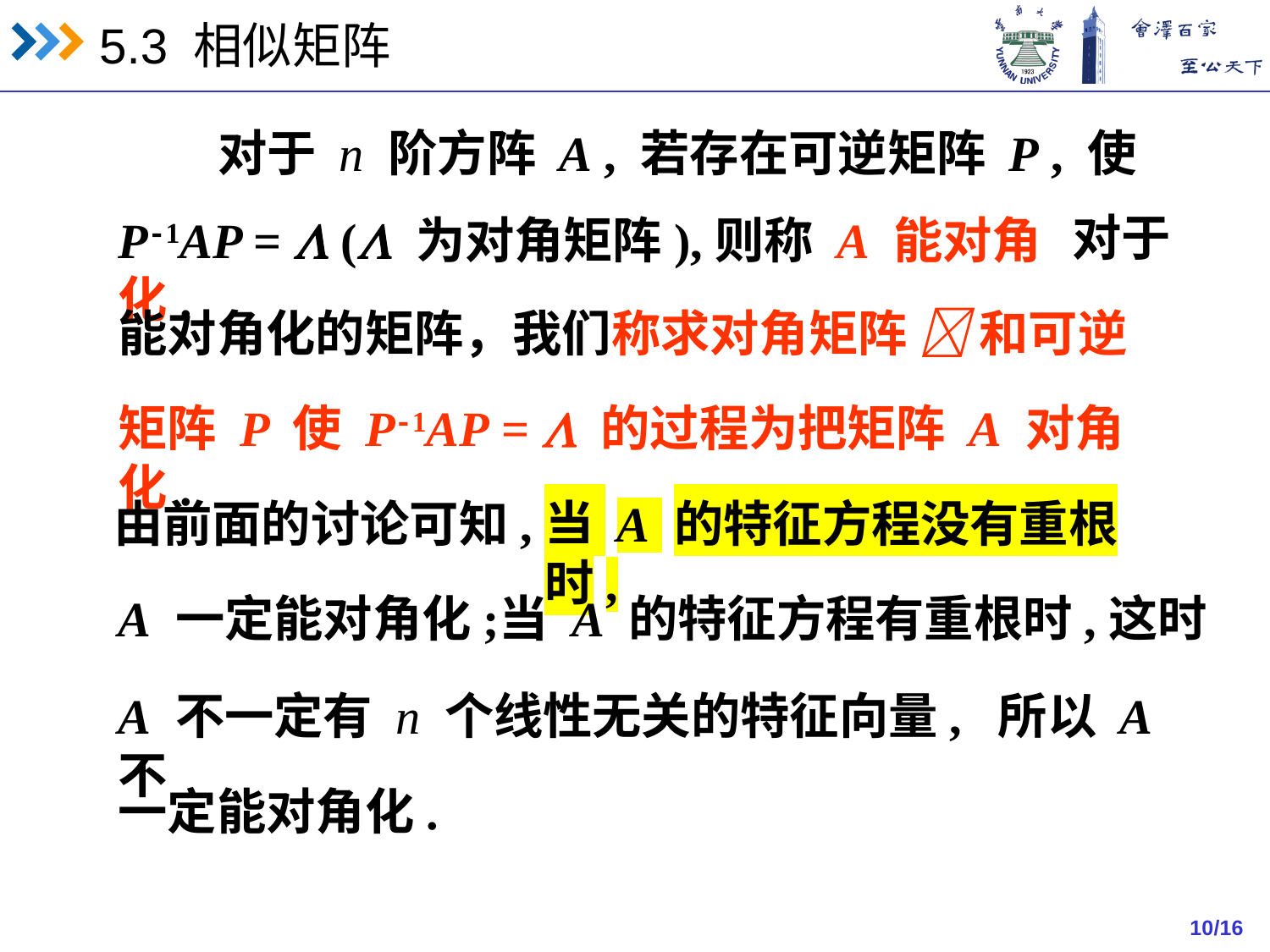

对于 n 阶方阵 A , 若存在可逆矩阵 P , 使
对于
P-1AP = Λ (Λ 为对角矩阵),则称 A 能对角化.
能对角化的矩阵，我们称求对角矩阵 Λ 和可逆
矩阵 P 使 P-1AP = Λ 的过程为把矩阵 A 对角化.
由前面的讨论可知,
当 A 的特征方程没有重根时,
A 一定能对角化;
当 A 的特征方程有重根时,这时
A 不一定有 n 个线性无关的特征向量,  所以 A 不
一定能对角化.